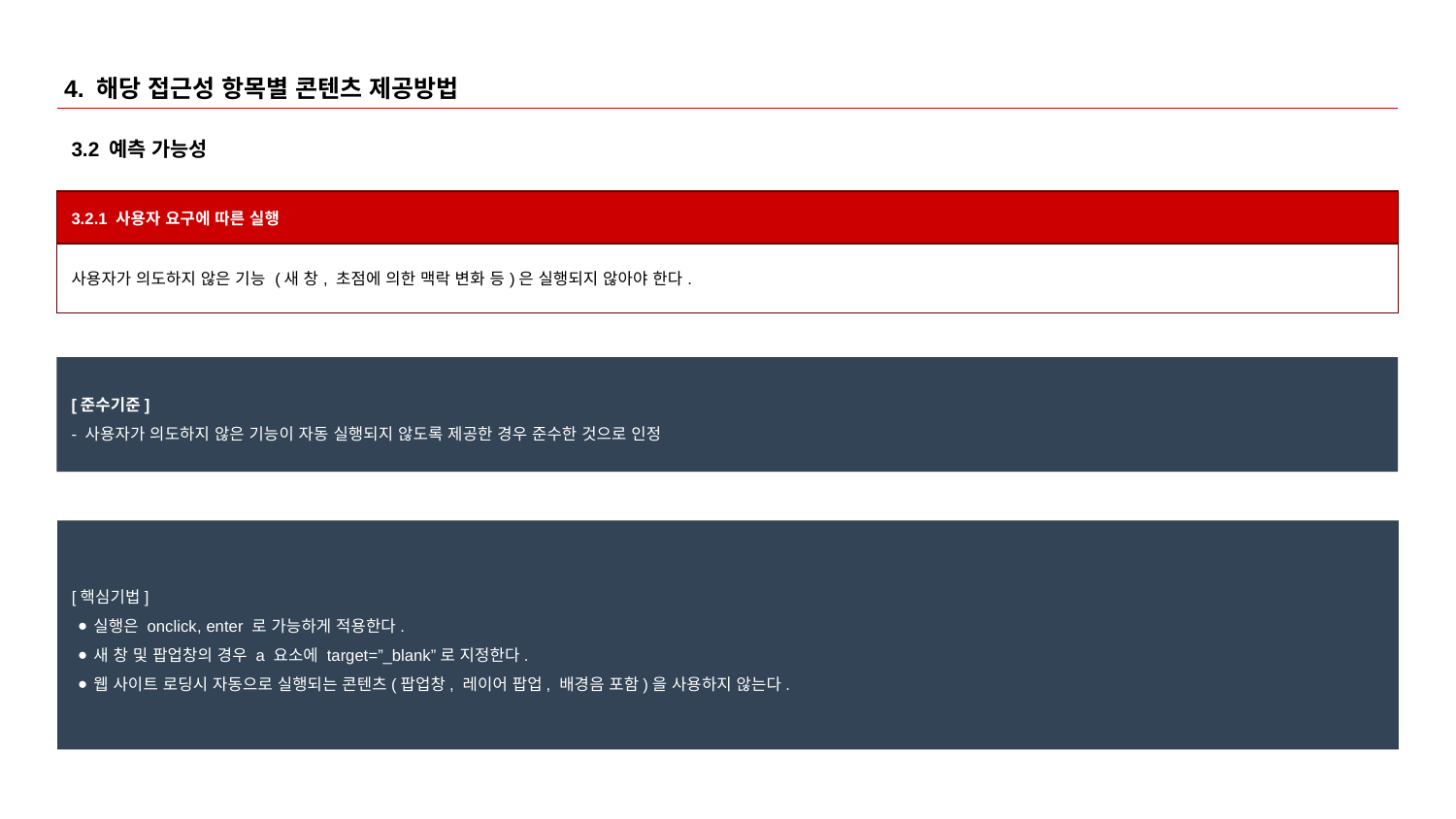

# 4. 해당 접근성 항목별 콘텐츠 제공방법
3.2 예측 가능성
| 3.2.1 사용자 요구에 따른 실행 |
| --- |
| 사용자가 의도하지 않은 기능 (새 창, 초점에 의한 맥락 변화 등)은 실행되지 않아야 한다. |
[준수기준]
- 사용자가 의도하지 않은 기능이 자동 실행되지 않도록 제공한 경우 준수한 것으로 인정
[핵심기법]
실행은 onclick, enter 로 가능하게 적용한다.
새 창 및 팝업창의 경우 a 요소에 target=”_blank”로 지정한다.
웹 사이트 로딩시 자동으로 실행되는 콘텐츠(팝업창, 레이어 팝업, 배경음 포함)을 사용하지 않는다.